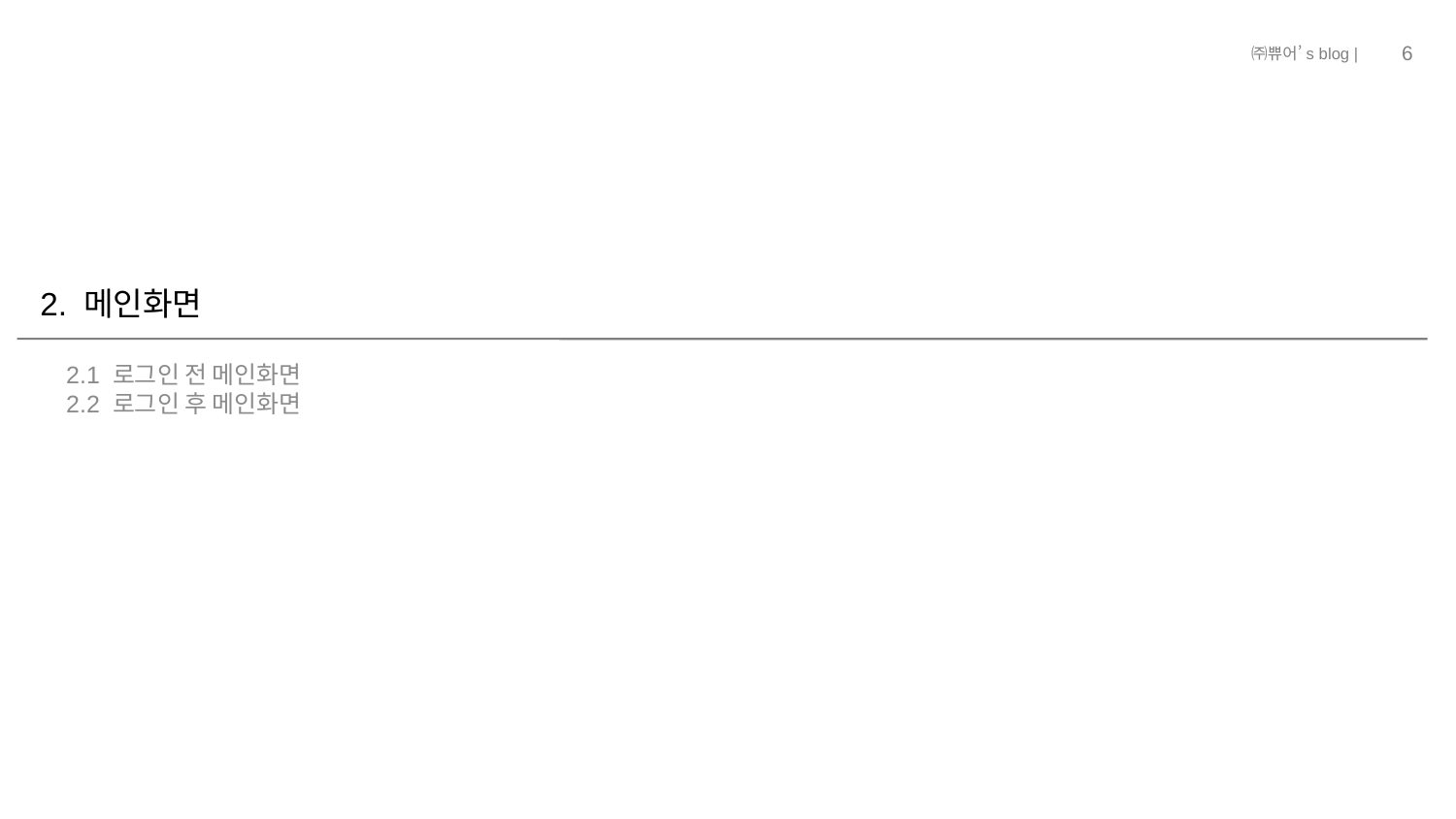

6
# 2. 메인화면
2.1 로그인 전 메인화면
2.2 로그인 후 메인화면